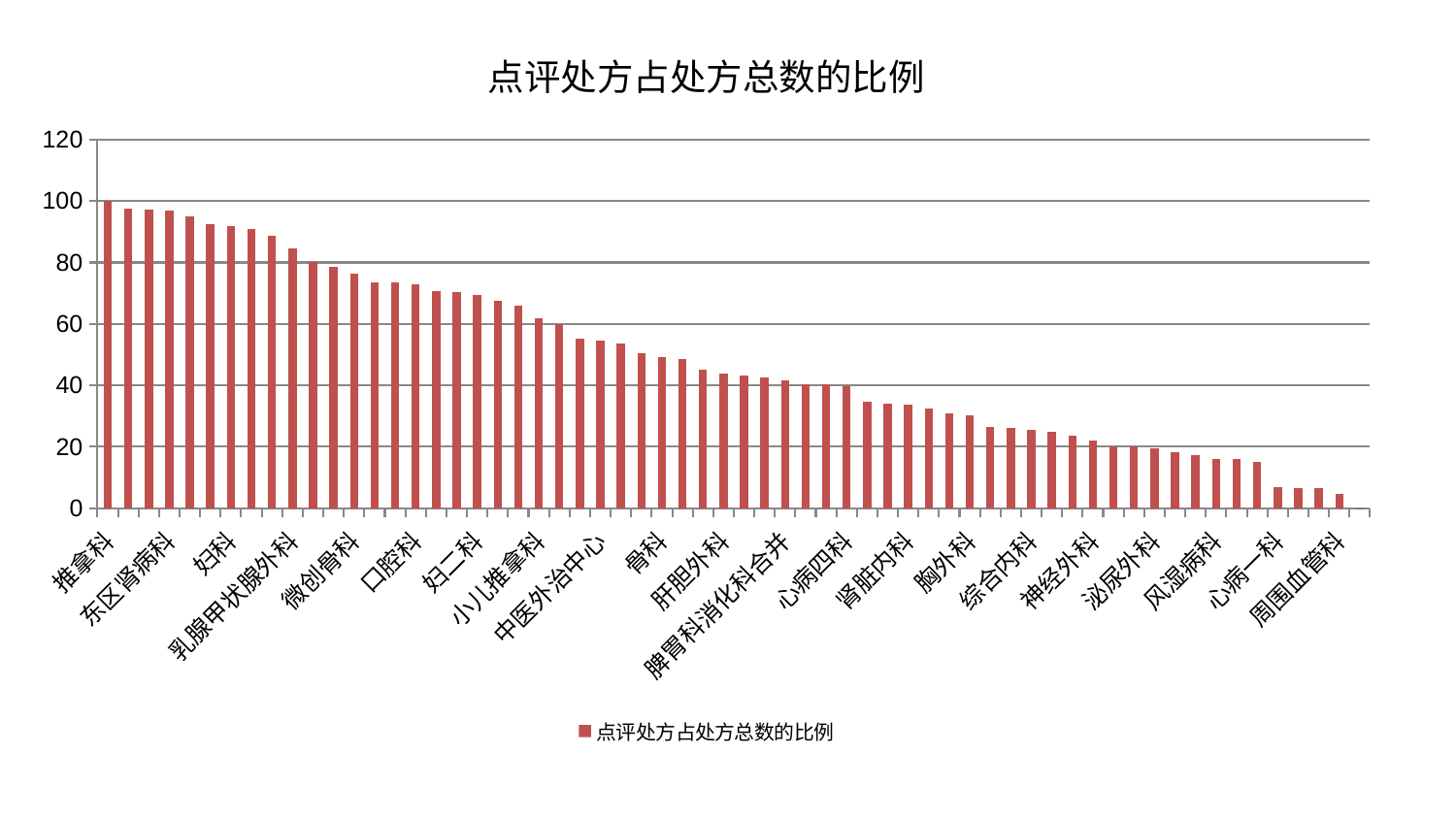

### Chart: 点评处方占处方总数的比例

| Category | 点评处方占处方总数的比例 |
|---|---|
| 推拿科 | 100.0 |
| 针灸科 | 97.40728753447779 |
| 皮肤科 | 97.34168432995361 |
| 东区肾病科 | 96.81291386281676 |
| 脊柱骨科 | 95.02850734208401 |
| 心血管内科 | 92.53890453311425 |
| 妇科 | 91.74688561105856 |
| 消化内科 | 90.78299959650924 |
| 妇科妇二科合并 | 88.72985122916474 |
| 乳腺甲状腺外科 | 84.61194064444149 |
| 关节骨科 | 80.28816516965904 |
| 肝病科 | 78.51316320886788 |
| 微创骨科 | 76.3285340919662 |
| 脾胃病科 | 73.52464777008717 |
| 男科 | 73.4035304350826 |
| 口腔科 | 72.95515284146158 |
| 脑病二科 | 70.69046827803702 |
| 儿科 | 70.25933250850474 |
| 妇二科 | 69.49019509897919 |
| 耳鼻喉科 | 67.47851094736986 |
| 心病二科 | 66.10922044054018 |
| 小儿推拿科 | 61.739687600358316 |
| 肛肠科 | 59.99245679556424 |
| 美容皮肤科 | 55.132881931575895 |
| 中医外治中心 | 54.606523590906555 |
| 血液科 | 53.61065962071483 |
| 中医经典科 | 50.63642735411515 |
| 骨科 | 49.1878854742025 |
| 东区重症医学科 | 48.59206125387704 |
| 呼吸内科 | 45.13682581338659 |
| 肝胆外科 | 43.97738085786313 |
| 内分泌科 | 43.1810834381452 |
| 小儿骨科 | 42.54640349439413 |
| 脾胃科消化科合并 | 41.608050602213886 |
| 重症医学科 | 40.32266737903794 |
| 运动损伤骨科 | 40.23001375557876 |
| 心病四科 | 39.69133818870816 |
| 身心医学科 | 34.76936239320231 |
| 肾病科 | 34.11365297268716 |
| 肾脏内科 | 33.7956360270604 |
| 产科 | 32.45653926384024 |
| 脑病一科 | 30.953503383271062 |
| 胸外科 | 30.31230591402383 |
| 心病三科 | 26.59330377740176 |
| 康复科 | 26.277860855286256 |
| 综合内科 | 25.419937552687745 |
| 脑病三科 | 24.745054011061807 |
| 治未病中心 | 23.703122236341585 |
| 神经外科 | 21.982713073172928 |
| 神经内科 | 20.27912146174316 |
| 普通外科 | 20.124043774399393 |
| 泌尿外科 | 19.61806052703285 |
| 显微骨科 | 18.09906681699236 |
| 创伤骨科 | 17.357299264571445 |
| 风湿病科 | 16.163491928659006 |
| 眼科 | 15.94599056555246 |
| 老年医学科 | 15.203959263198254 |
| 心病一科 | 6.977708326434927 |
| 西区重症医学科 | 6.5940167472292455 |
| 肿瘤内科 | 6.59174191097795 |
| 周围血管科 | 4.6205448011584025 |
| 医院 | 0.012657211373762309 |
175